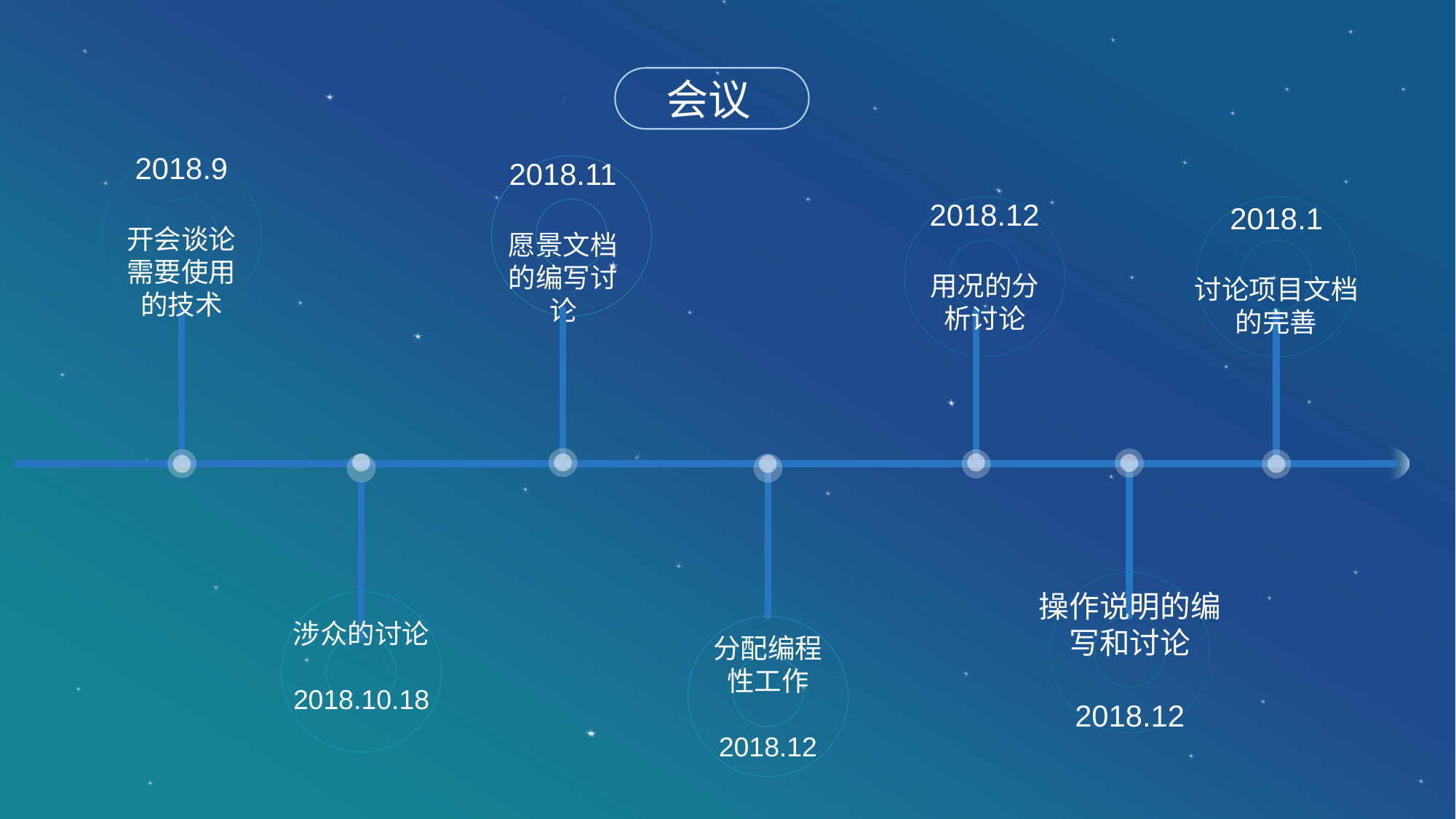

会议
2018.9

开会谈论
需要使用
的技术
2018.11

愿景文档
的编写讨
论

2018.12

用况的分
析讨论
2018.1

讨论项目文档
的完善

操作说明的编
写和讨论

2018.12

涉众的讨论

2018.10.18

分配编程
性工作

2018.12